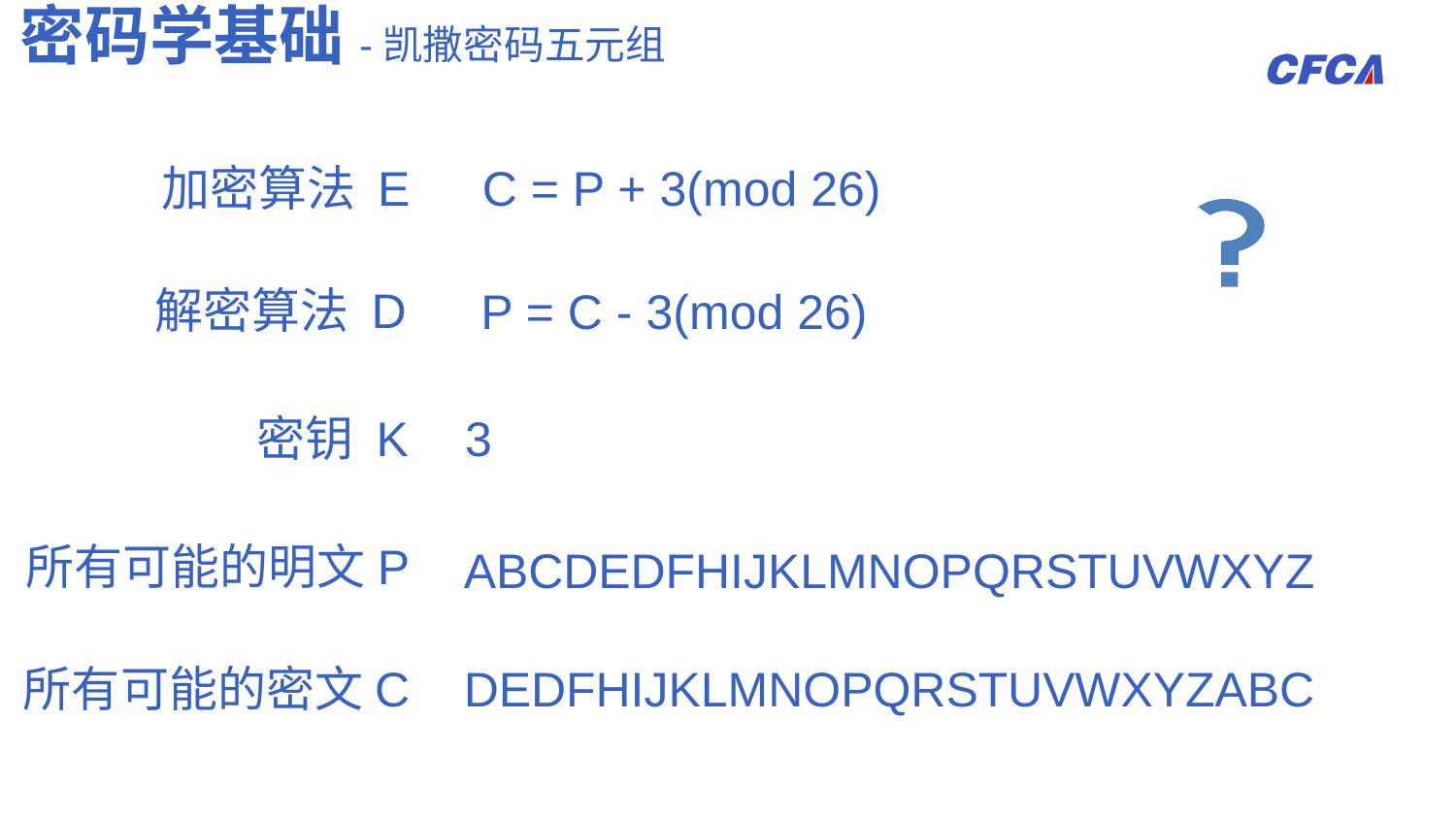

密码学基础-凯撒密码五元组
加密算法 E
C = P + 3(mod 26)

解密算法 D
P = C - 3(mod 26)
密钥 K
3
所有可能的明文P
ABCDEDFHIJKLMNOPQRSTUVWXYZ
所有可能的密文C
DEDFHIJKLMNOPQRSTUVWXYZABC